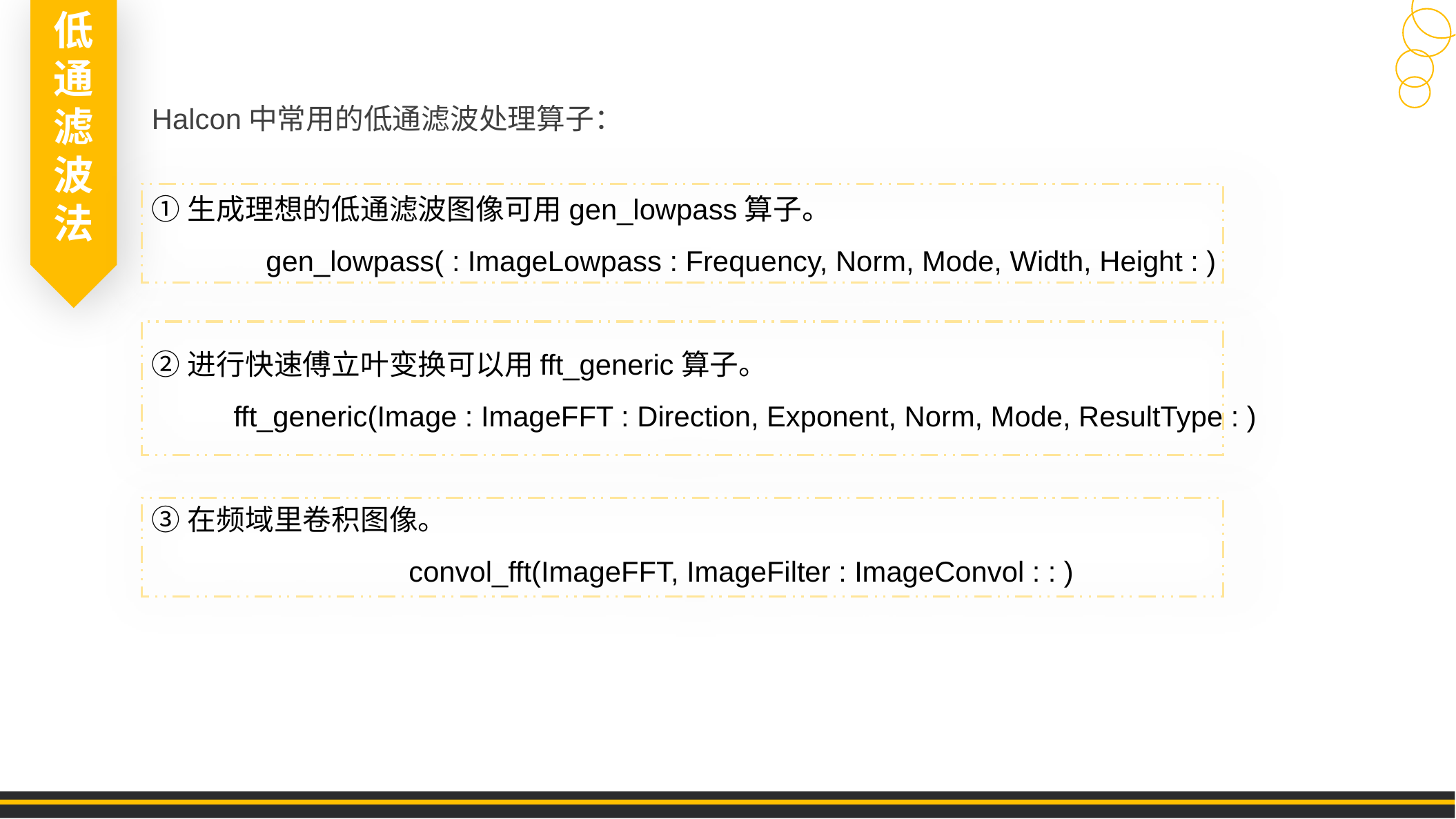

低通滤波
法

2
·
直
图
修
正
法
Halcon中常用的低通滤波处理算子：

①生成理想的低通滤波图像可用gen_lowpass算子。
gen_lowpass( : ImageLowpass : Frequency, Norm, Mode, Width, Height : )

②进行快速傅立叶变换可以用fft_generic算子。
 fft_generic(Image : ImageFFT : Direction, Exponent, Norm, Mode, ResultType : )

③在频域里卷积图像。
convol_fft(ImageFFT, ImageFilter : ImageConvol : : )